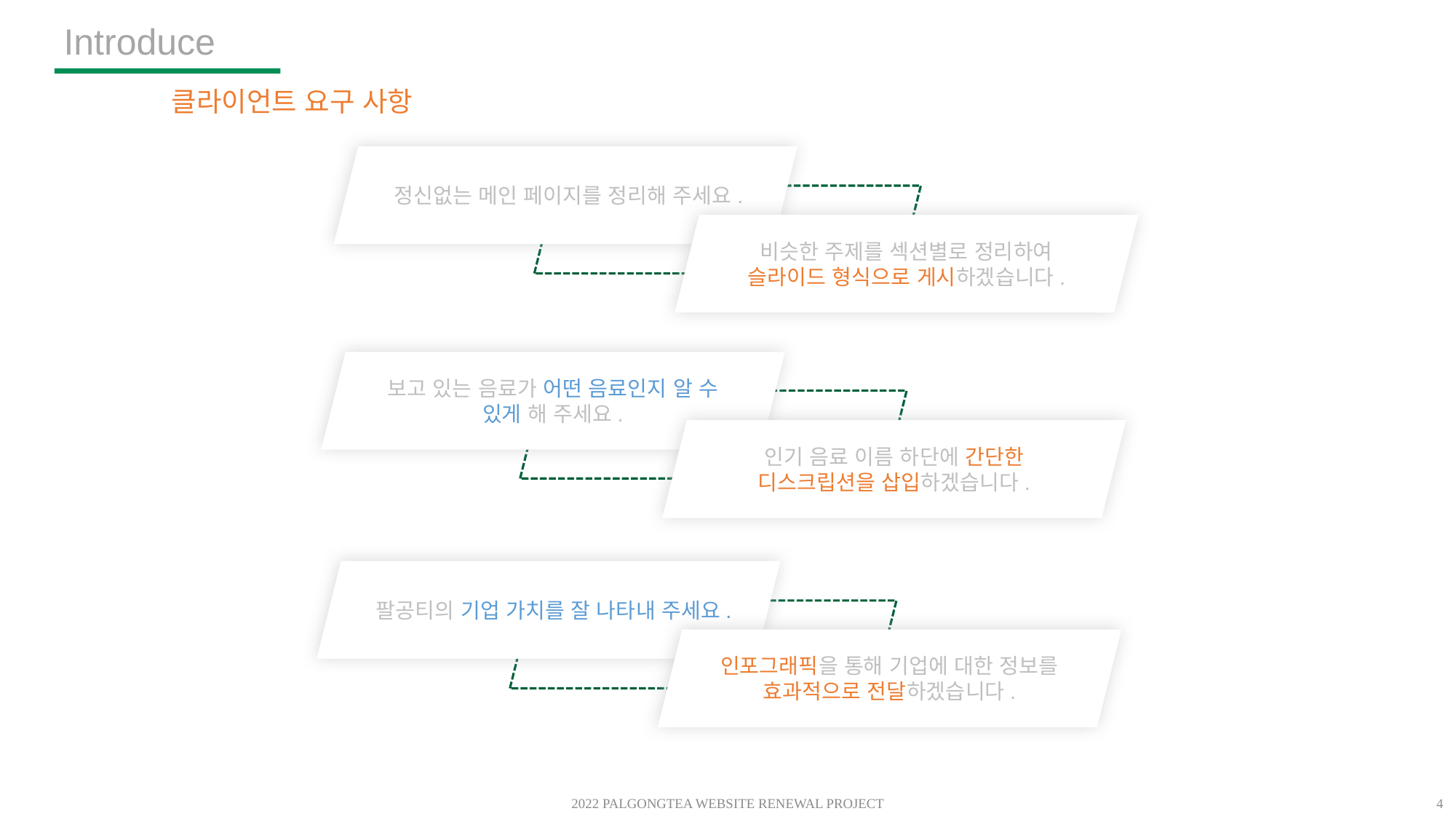

Introduce

클라이언트 요구 사항
정신없는 메인 페이지를 정리해 주세요.
비슷한 주제를 섹션별로 정리하여 슬라이드 형식으로 게시하겠습니다.
보고 있는 음료가 어떤 음료인지 알 수 있게 해 주세요.
인기 음료 이름 하단에 간단한 디스크립션을 삽입하겠습니다.
팔공티의 기업 가치를 잘 나타내 주세요.
인포그래픽을 통해 기업에 대한 정보를
효과적으로 전달하겠습니다.

2022 PALGONGTEA WEBSITE RENEWAL PROJECT
4